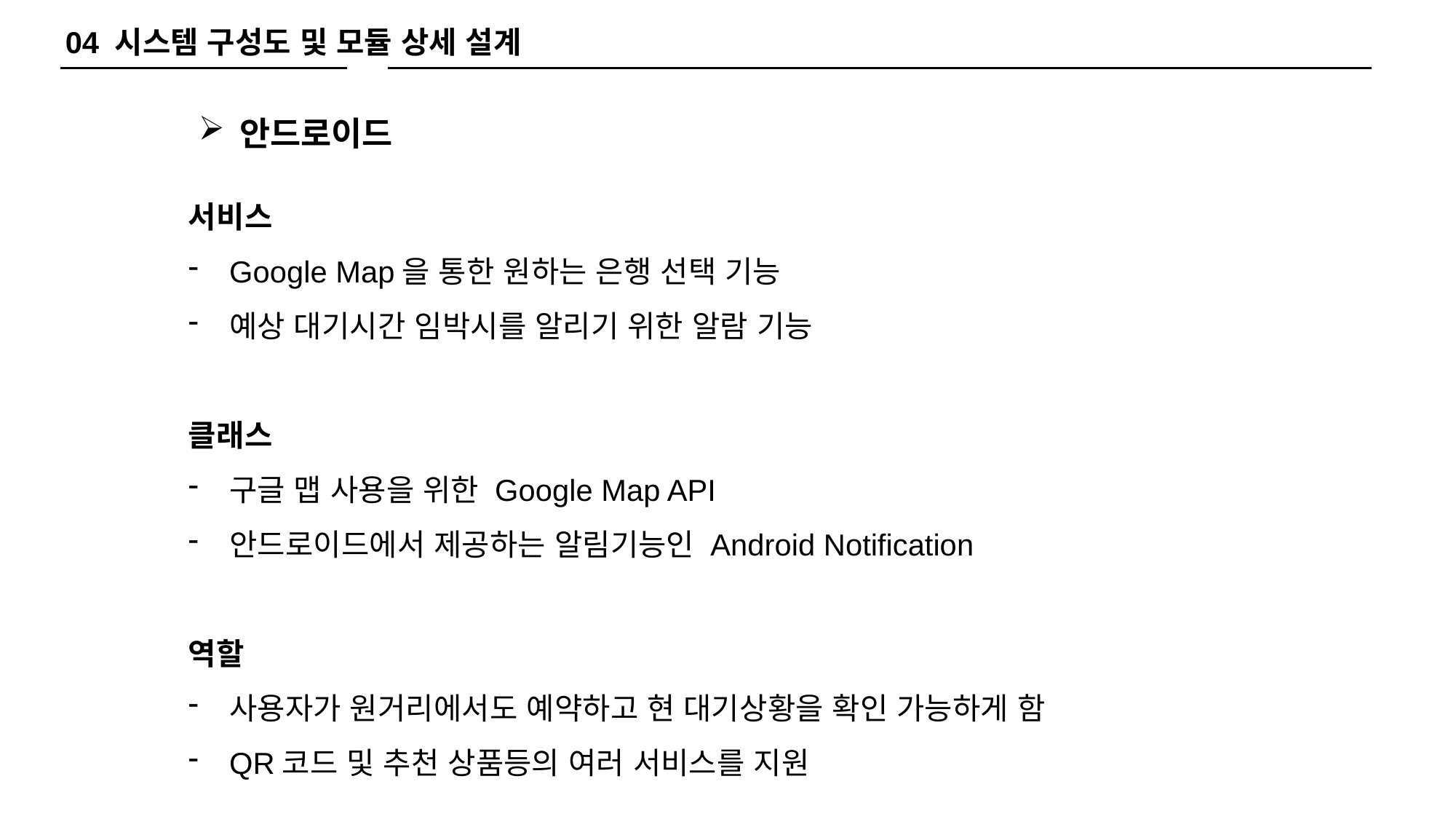

04 시스템 구성도 및 모듈 상세 설계
안드로이드
서비스
Google Map을 통한 원하는 은행 선택 기능
예상 대기시간 임박시를 알리기 위한 알람 기능

클래스
구글 맵 사용을 위한 Google Map API
안드로이드에서 제공하는 알림기능인 Android Notification

역할
사용자가 원거리에서도 예약하고 현 대기상황을 확인 가능하게 함
QR코드 및 추천 상품등의 여러 서비스를 지원